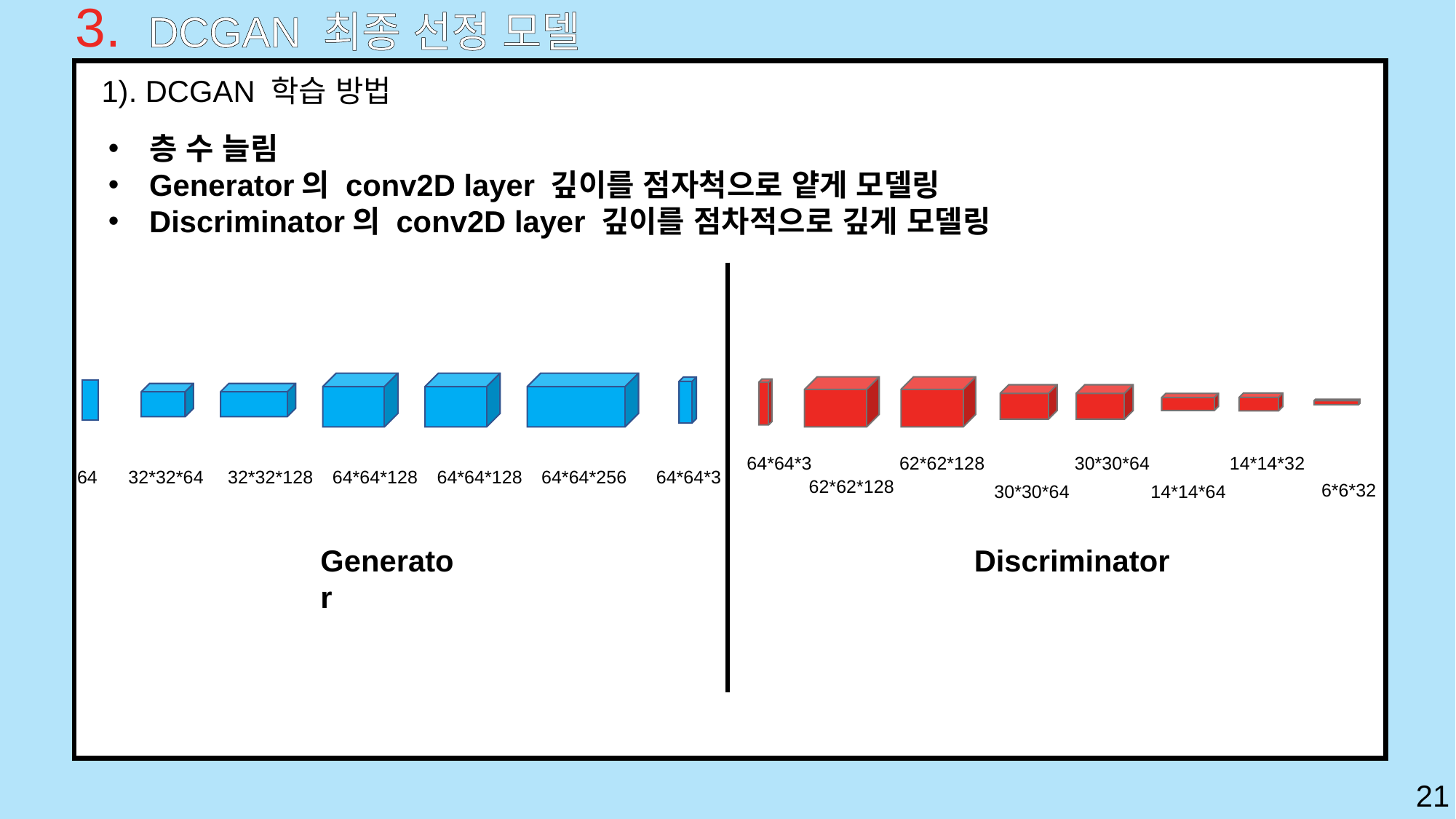

3.  DCGAN 최종 선정 모델
1). DCGAN 학습 방법
층 수 늘림
Generator의 conv2D layer 깊이를 점자척으로 얕게 모델링
Discriminator의 conv2D layer 깊이를 점차적으로 깊게 모델링

64*64*3
62*62*128
30*30*64
14*14*32
64
32*32*64
32*32*128
64*64*128
64*64*128
64*64*256
64*64*3
62*62*128
6*6*32
30*30*64
14*14*64
Generator
Discriminator
21